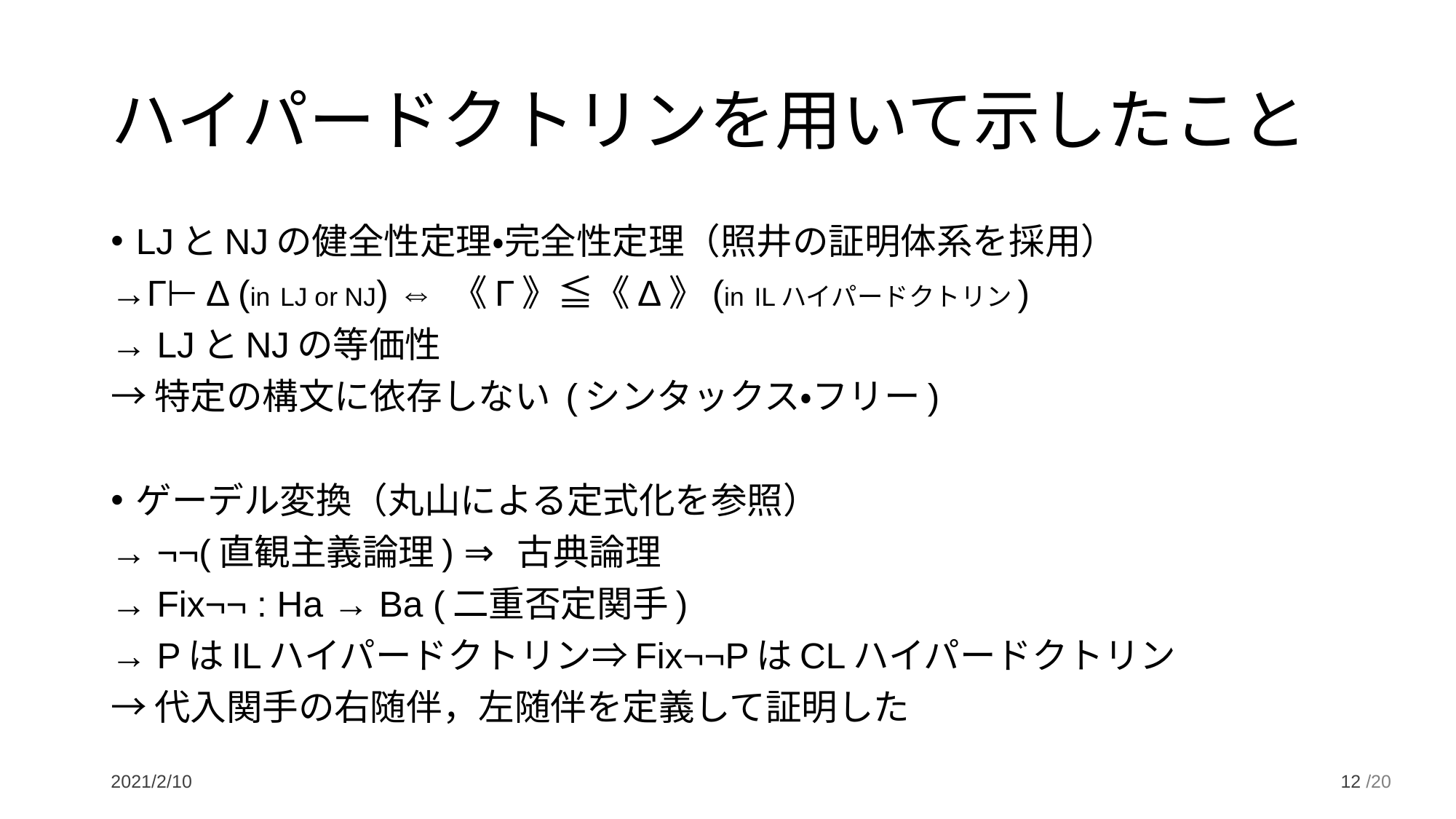

# ハイパードクトリンを用いて示したこと
LJとNJの健全性定理・完全性定理（照井の証明体系を採用）
→Γ⊢ Δ (in LJ or NJ) ⇔ 《Γ》≦《Δ》(in ILハイパードクトリン)
→ LJとNJの等価性
→特定の構文に依存しない (シンタックス・フリー)

ゲーデル変換（丸山による定式化を参照）
→ ¬¬(直観主義論理) ⇒ 古典論理
→ Fix¬¬ : Ha → Ba (二重否定関手)
→ PはILハイパードクトリン⇒Fix¬¬PはCLハイパードクトリン
→代入関手の右随伴，左随伴を定義して証明した

2021/2/10
12